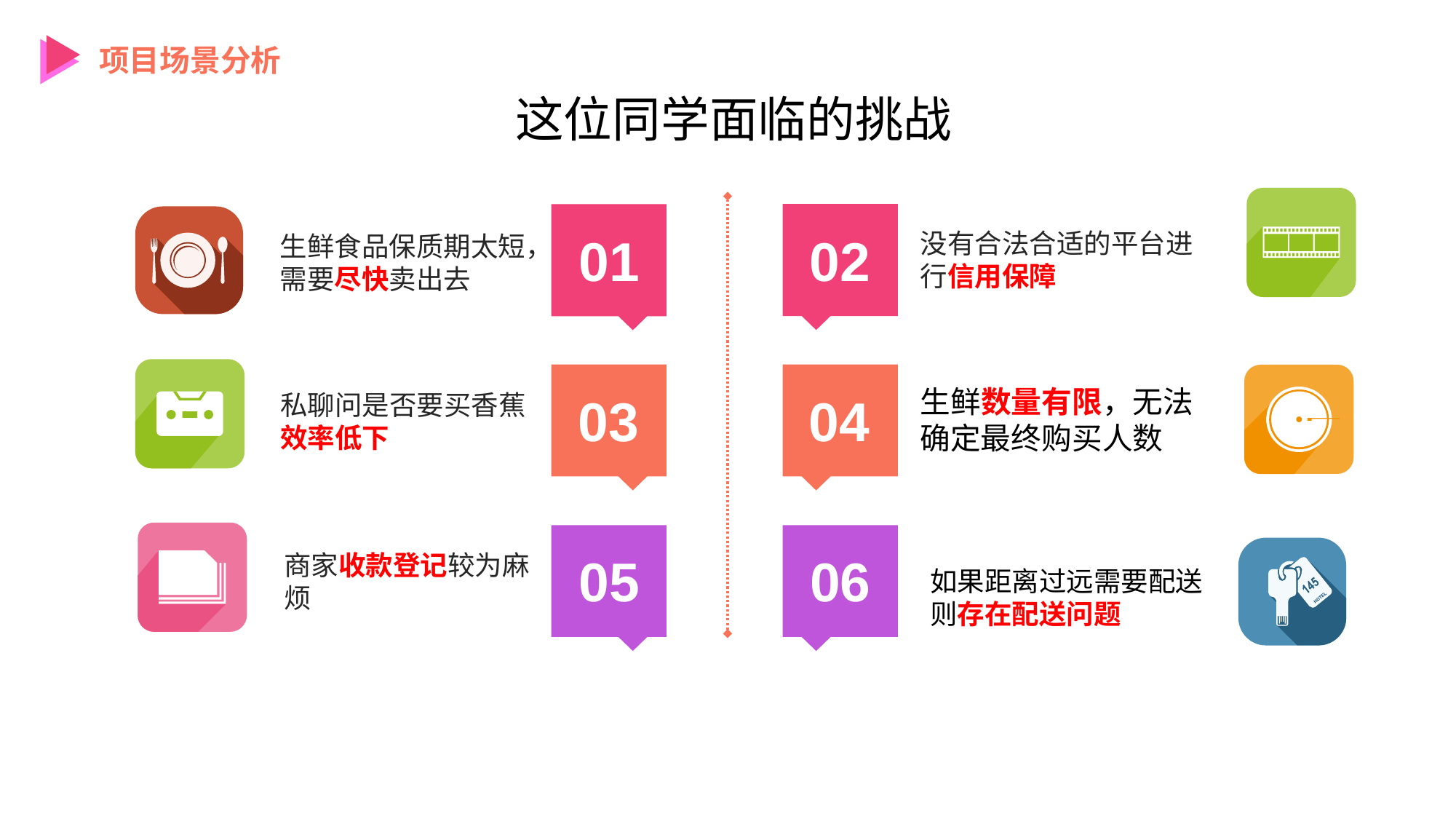

项目场景分析
这位同学面临的挑战

01
02
没有合法合适的平台进行信用保障
生鲜食品保质期太短，需要尽快卖出去

生鲜数量有限，无法确定最终购买人数
03
04
私聊问是否要买香蕉效率低下

05
06
商家收款登记较为麻烦
如果距离过远需要配送则存在配送问题